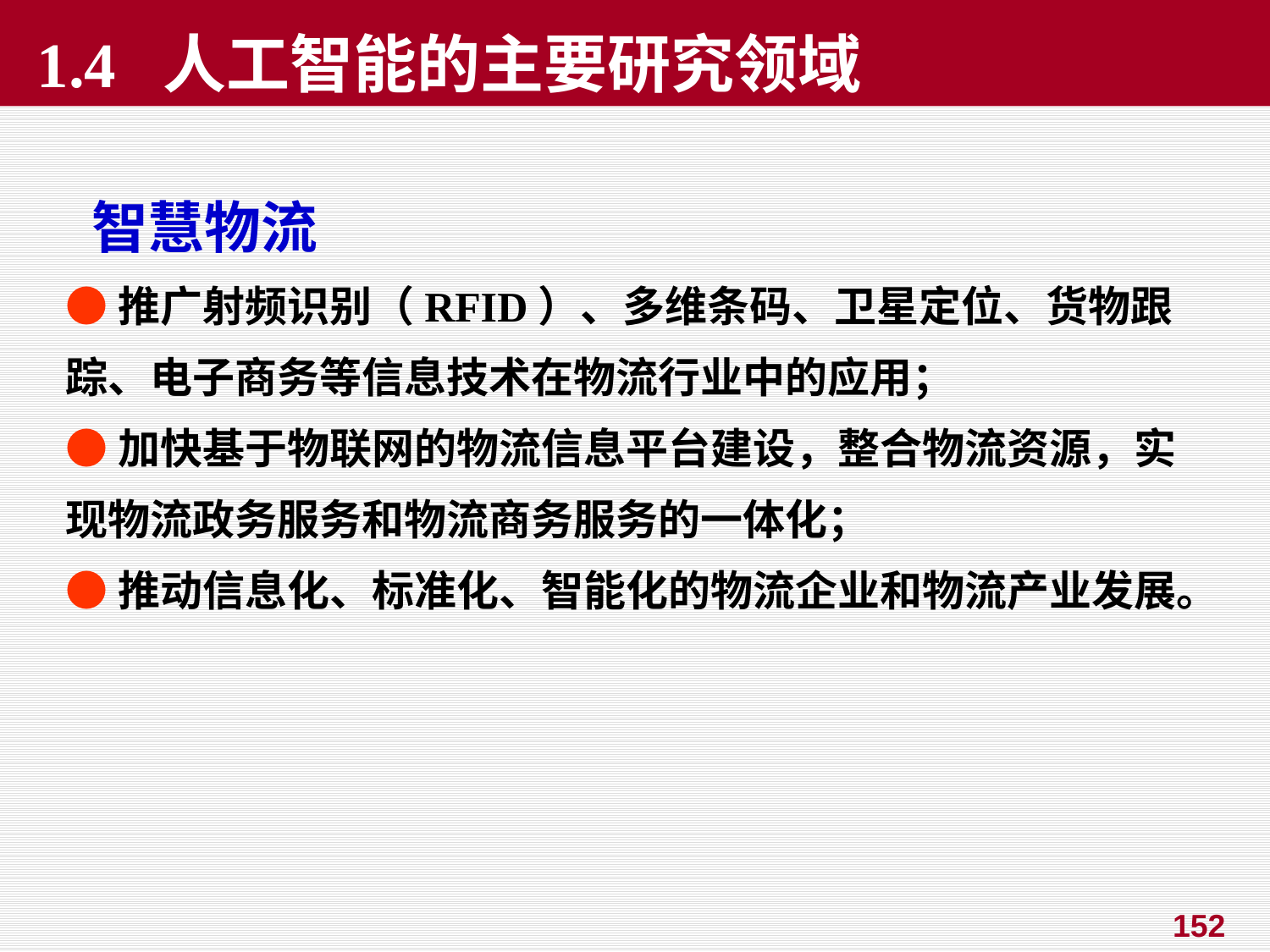

1.4  人工智能的主要研究领域
 智慧物流
●推广射频识别（RFID）、多维条码、卫星定位、货物跟踪、电子商务等信息技术在物流行业中的应用；
●加快基于物联网的物流信息平台建设，整合物流资源，实现物流政务服务和物流商务服务的一体化；
●推动信息化、标准化、智能化的物流企业和物流产业发展。
152